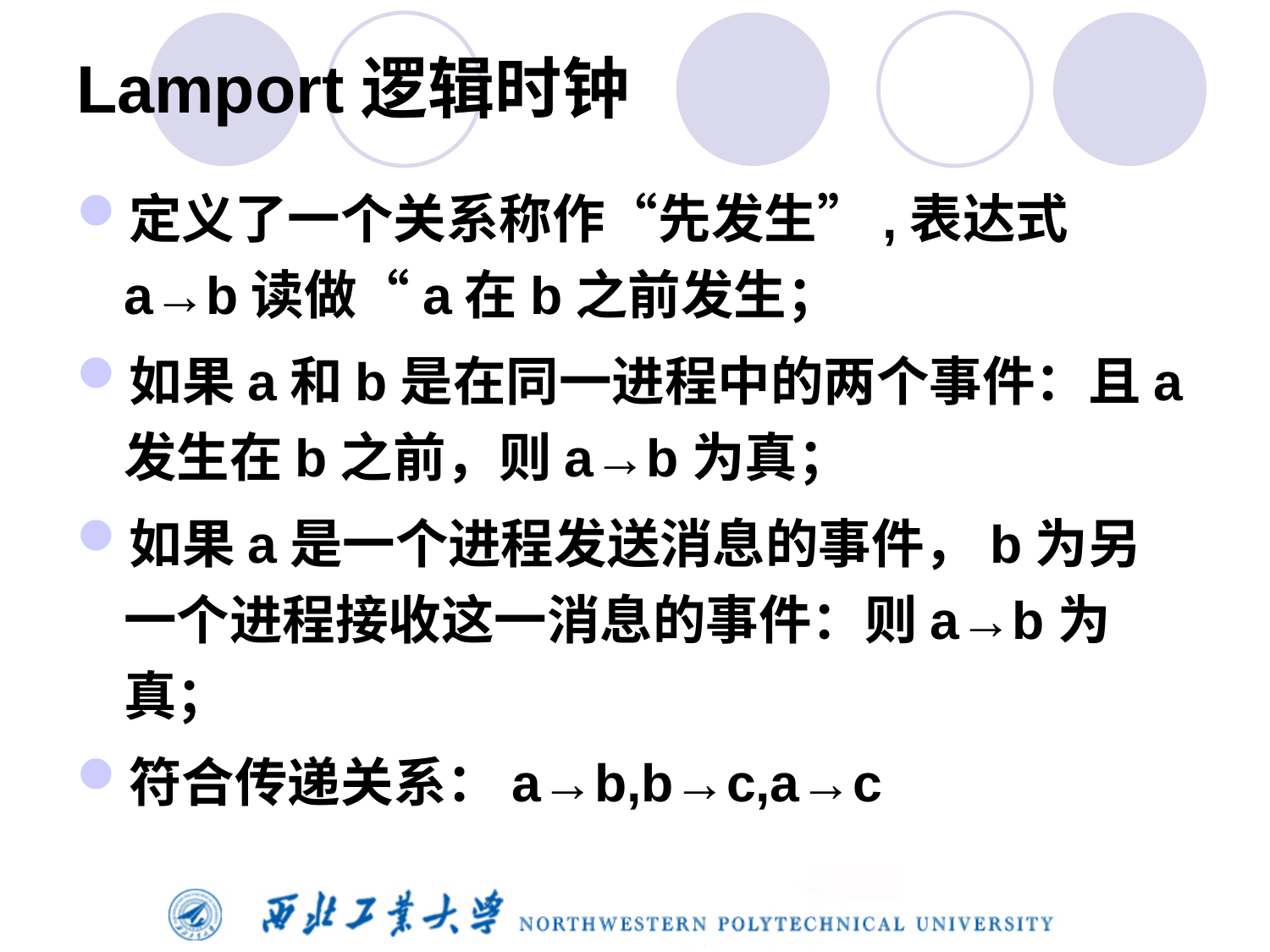

# Lamport逻辑时钟
定义了一个关系称作“先发生”,表达式a→b读做“a在b之前发生；
如果a和b是在同一进程中的两个事件：且a发生在b之前，则a→b为真；
如果a是一个进程发送消息的事件，b为另一个进程接收这一消息的事件：则a→b为真；
符合传递关系：a→b,b→c,a→c